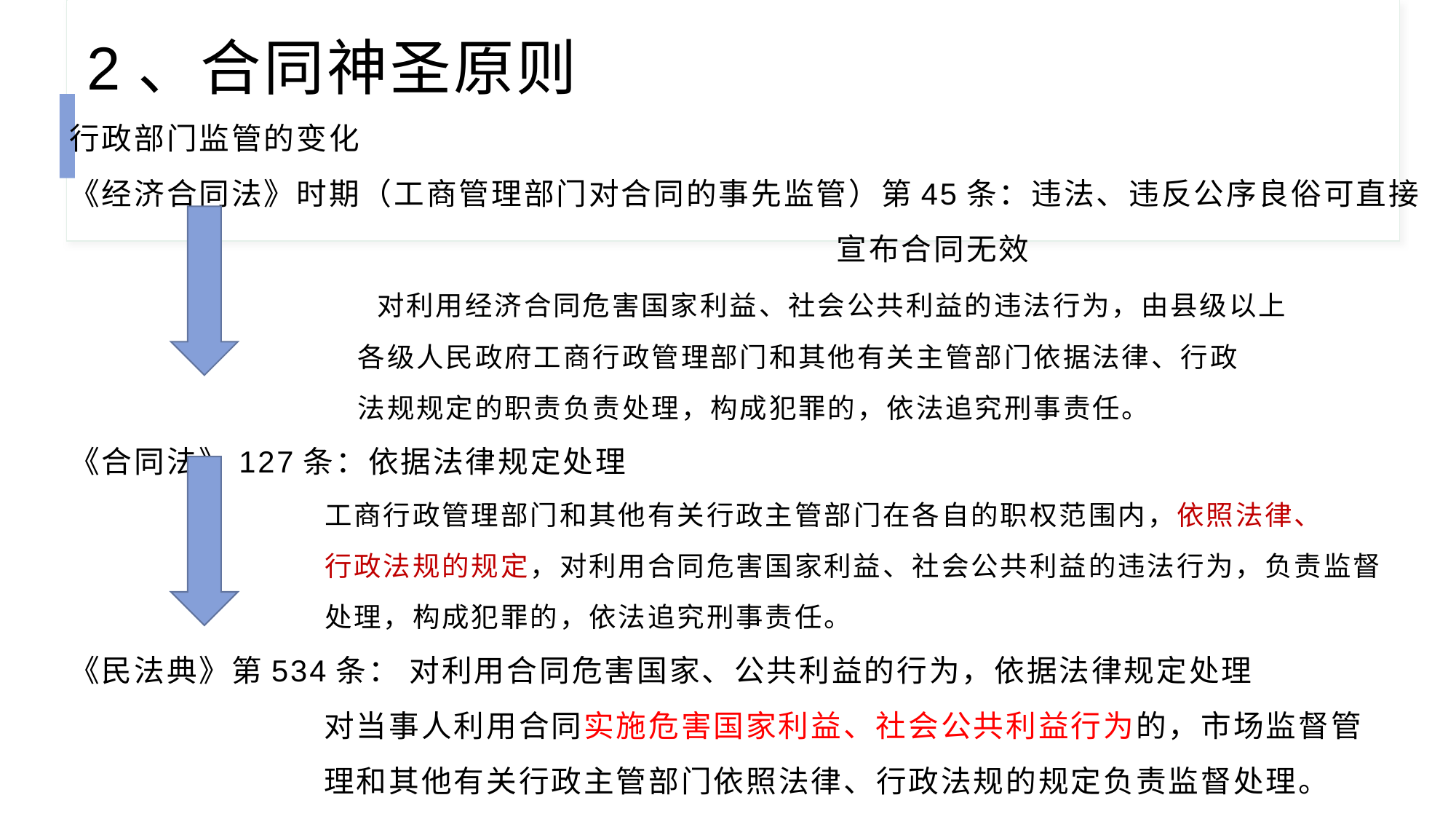

# 2、合同神圣原则
行政部门监管的变化
《经济合同法》时期（工商管理部门对合同的事先监管）第45条：违法、违反公序良俗可直接
                                                                                      宣布合同无效
                                  对利用经济合同危害国家利益、社会公共利益的违法行为，由县级以上
                                  各级人民政府工商行政管理部门和其他有关主管部门依据法律、行政
                                  法规规定的职责负责处理，构成犯罪的，依法追究刑事责任。
《合同法》127条：依据法律规定处理
                              工商行政管理部门和其他有关行政主管部门在各自的职权范围内，依照法律、
                              行政法规的规定，对利用合同危害国家利益、社会公共利益的违法行为，负责监督
                              处理，构成犯罪的，依法追究刑事责任。
《民法典》第534条： 对利用合同危害国家、公共利益的行为，依据法律规定处理
                            对当事人利用合同实施危害国家利益、社会公共利益行为的，市场监督管
                            理和其他有关行政主管部门依照法律、行政法规的规定负责监督处理。